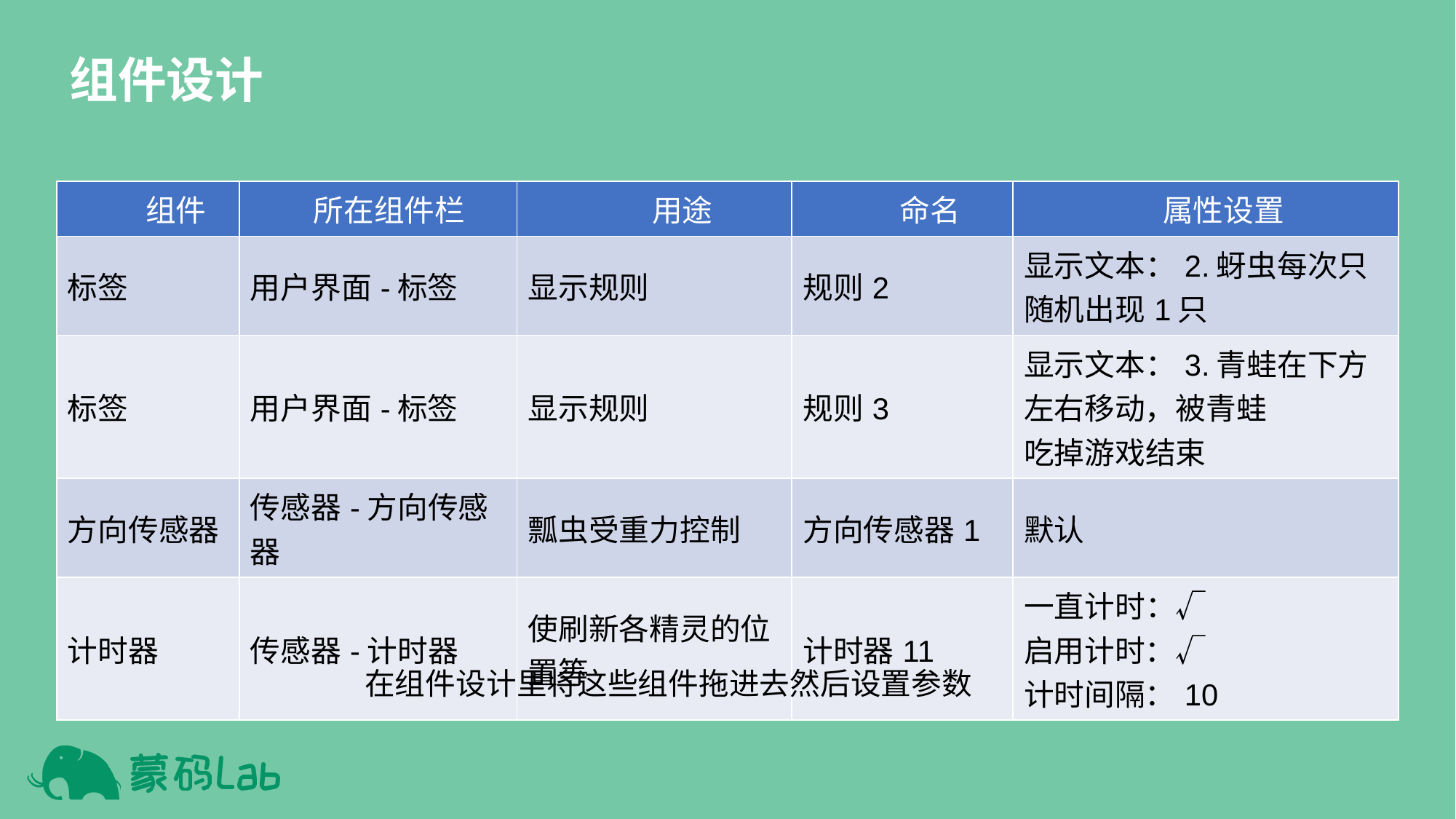

组件设计

| 组件 | 所在组件栏 | 用途 | 命名 | 属性设置 |
| --- | --- | --- | --- | --- |
| 标签 | 用户界面-标签 | 显示规则 | 规则2 | 显示文本：2.蚜虫每次只随机出现1只 |
| 标签 | 用户界面-标签 | 显示规则 | 规则3 | 显示文本：3.青蛙在下方左右移动，被青蛙 吃掉游戏结束 |
| 方向传感器 | 传感器-方向传感器 | 瓢虫受重力控制 | 方向传感器1 | 默认 |
| 计时器 | 传感器-计时器 | 使刷新各精灵的位置等 | 计时器11 | 一直计时：√ 启用计时：√ 计时间隔：10 |
在组件设计里将这些组件拖进去然后设置参数